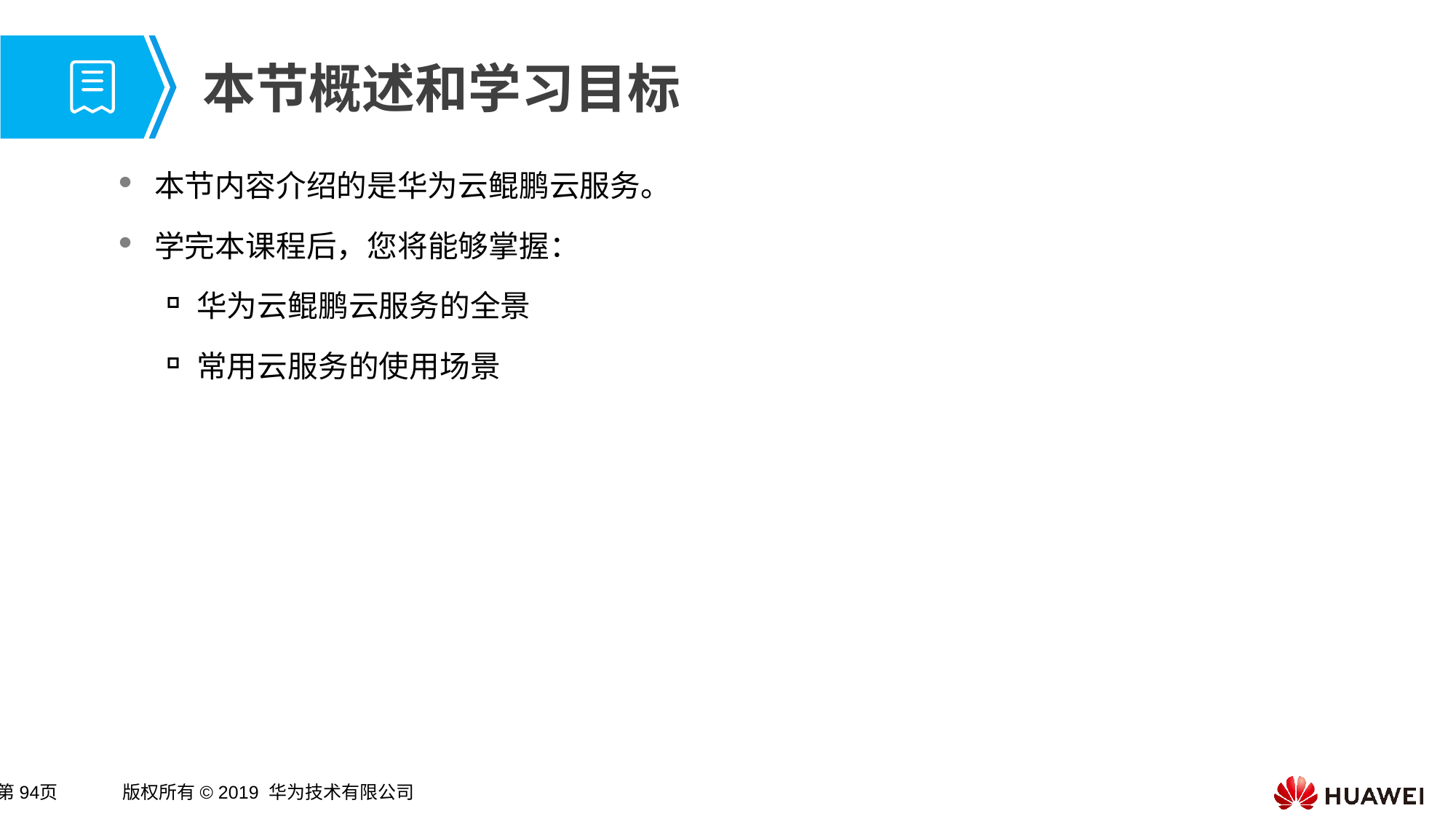

本节内容介绍的是华为云鲲鹏云服务。
学完本课程后，您将能够掌握：
华为云鲲鹏云服务的全景
常用云服务的使用场景